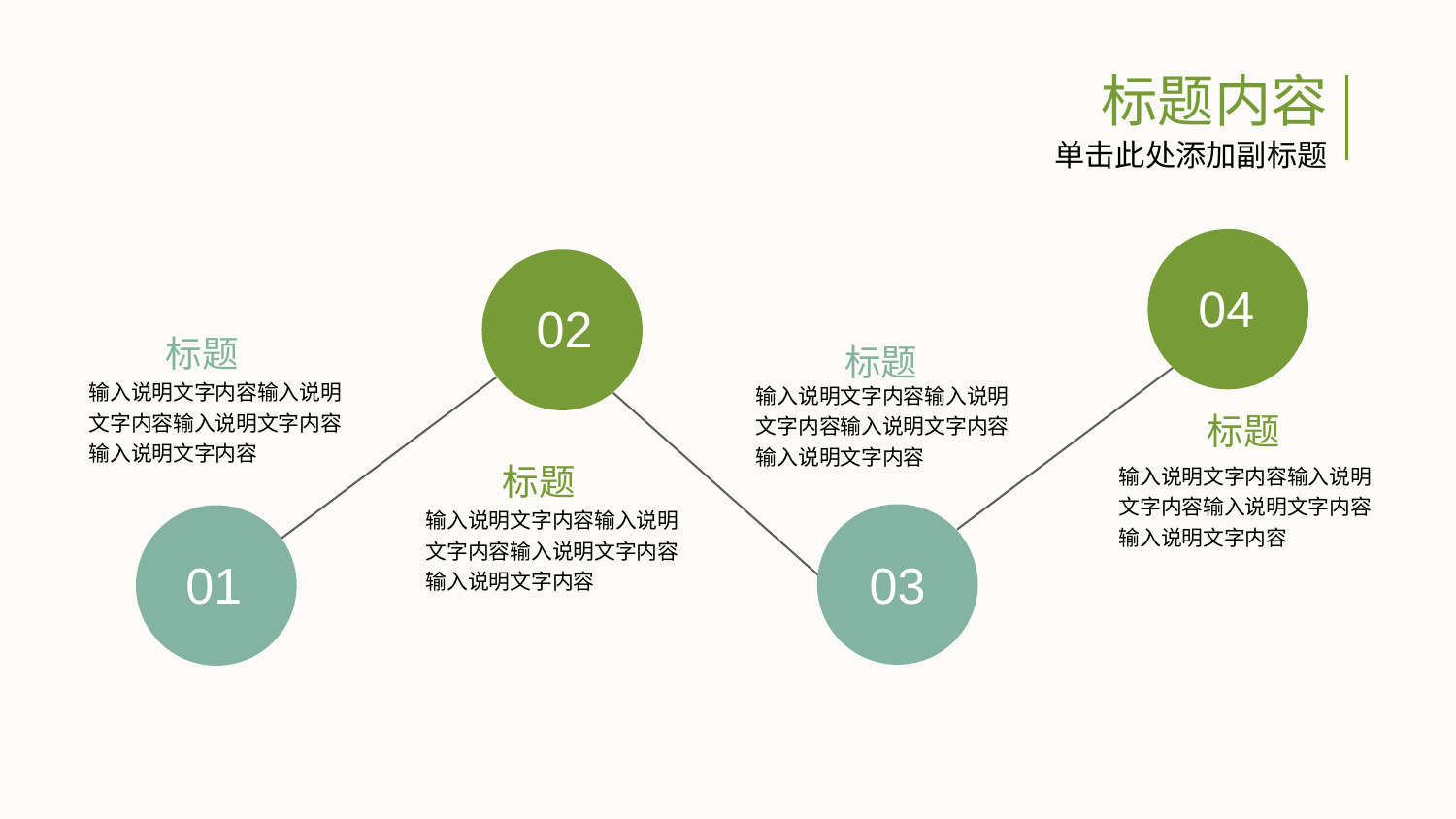

标题内容
单击此处添加副标题

04

02
标题
标题
输入说明文字内容输入说明文字内容输入说明文字内容输入说明文字内容

输入说明文字内容输入说明文字内容输入说明文字内容输入说明文字内容

标题
输入说明文字内容输入说明文字内容输入说明文字内容输入说明文字内容
标题
输入说明文字内容输入说明文字内容输入说明文字内容输入说明文字内容

03

01